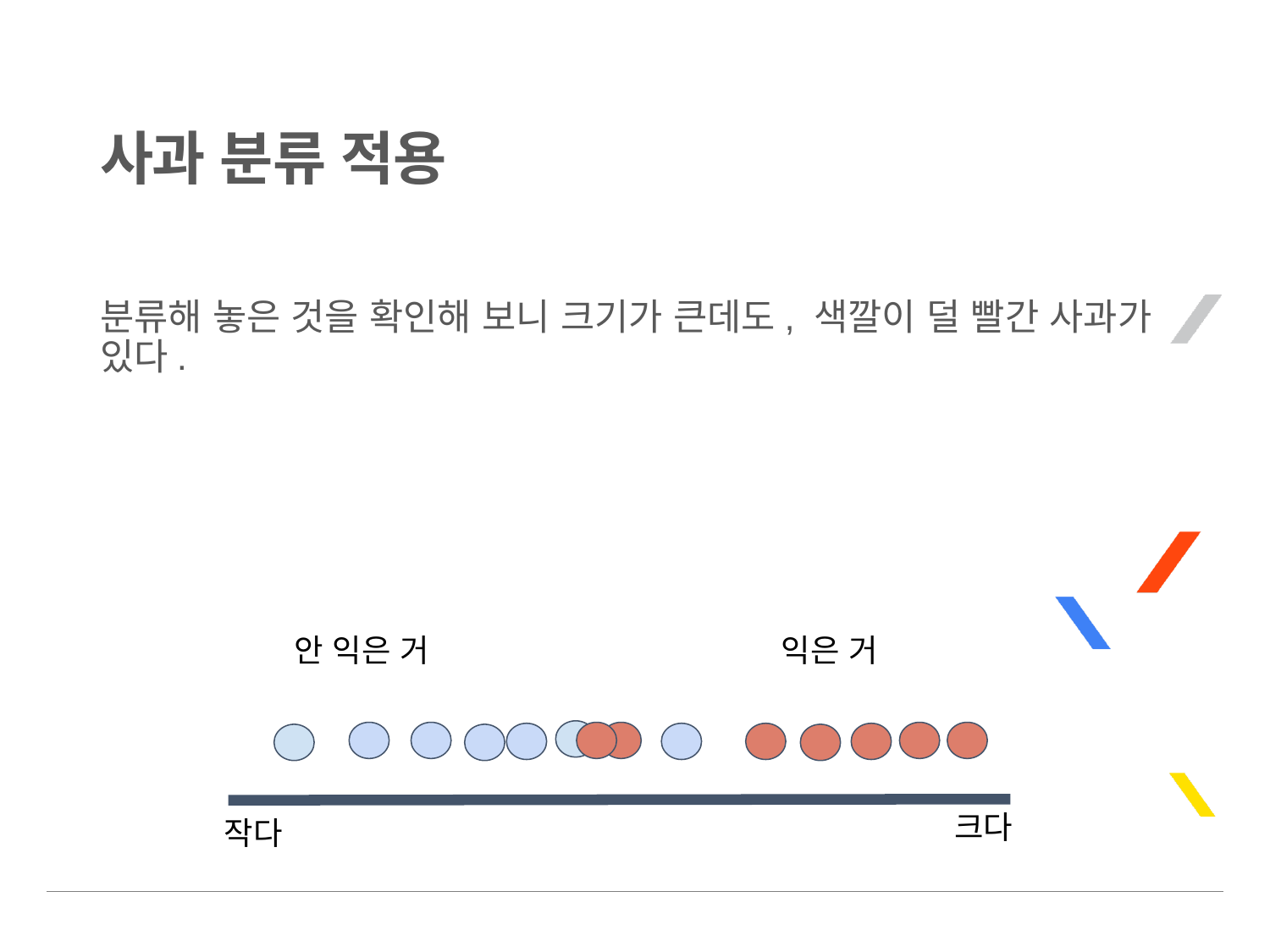

# 사과 분류 적용
분류해 놓은 것을 확인해 보니 크기가 큰데도, 색깔이 덜 빨간 사과가 있다.

안 익은 거
익은 거

크다
작다